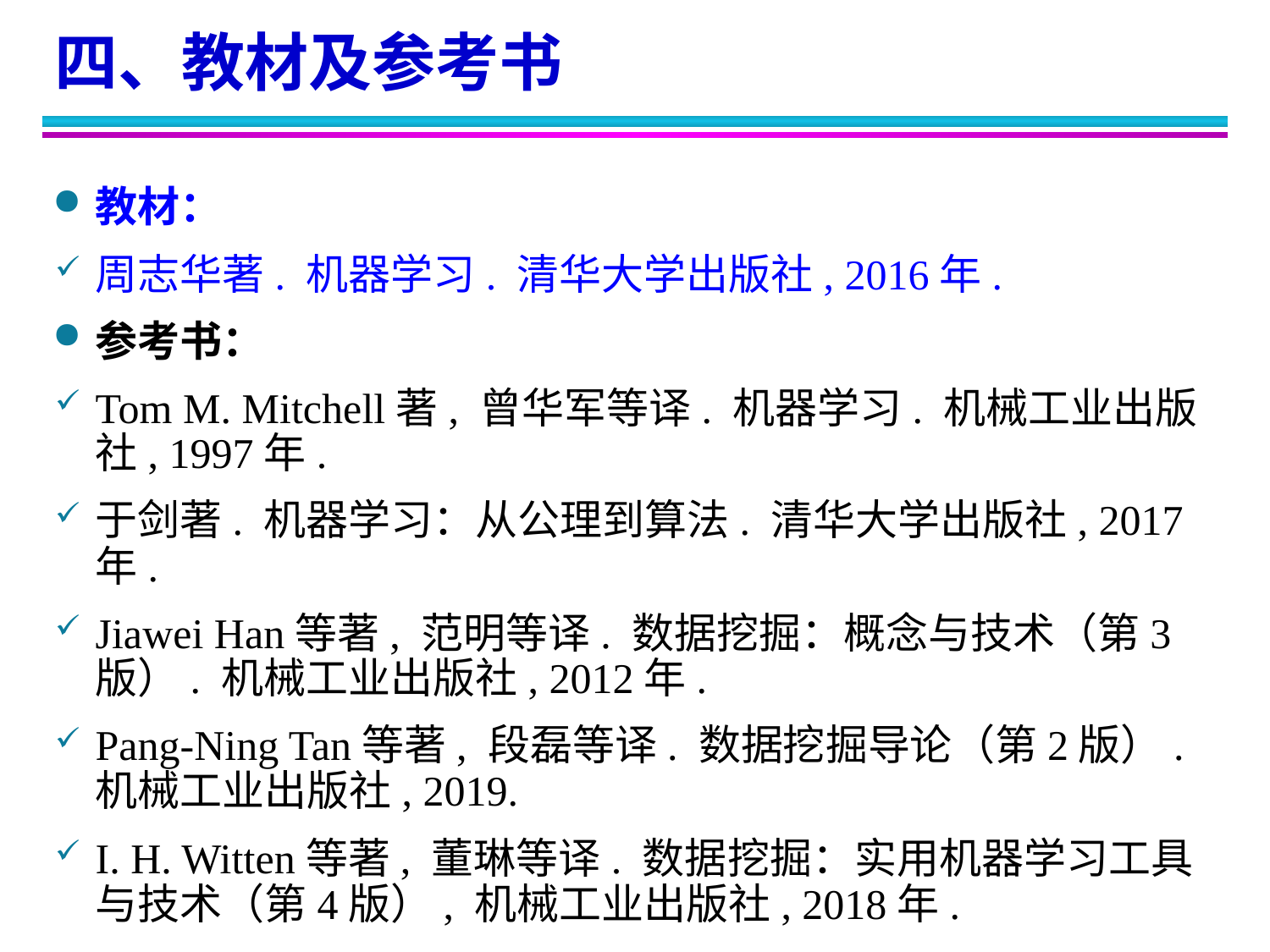

四、教材及参考书
教材：
周志华著. 机器学习. 清华大学出版社, 2016年.
参考书：
Tom M. Mitchell著, 曾华军等译. 机器学习. 机械工业出版社, 1997年.
于剑著. 机器学习：从公理到算法. 清华大学出版社, 2017年.
Jiawei Han等著, 范明等译. 数据挖掘：概念与技术（第3版）. 机械工业出版社, 2012年.
Pang-Ning Tan等著, 段磊等译. 数据挖掘导论（第2版）. 机械工业出版社, 2019.
I. H. Witten等著, 董琳等译. 数据挖掘：实用机器学习工具与技术（第4版）, 机械工业出版社, 2018年.